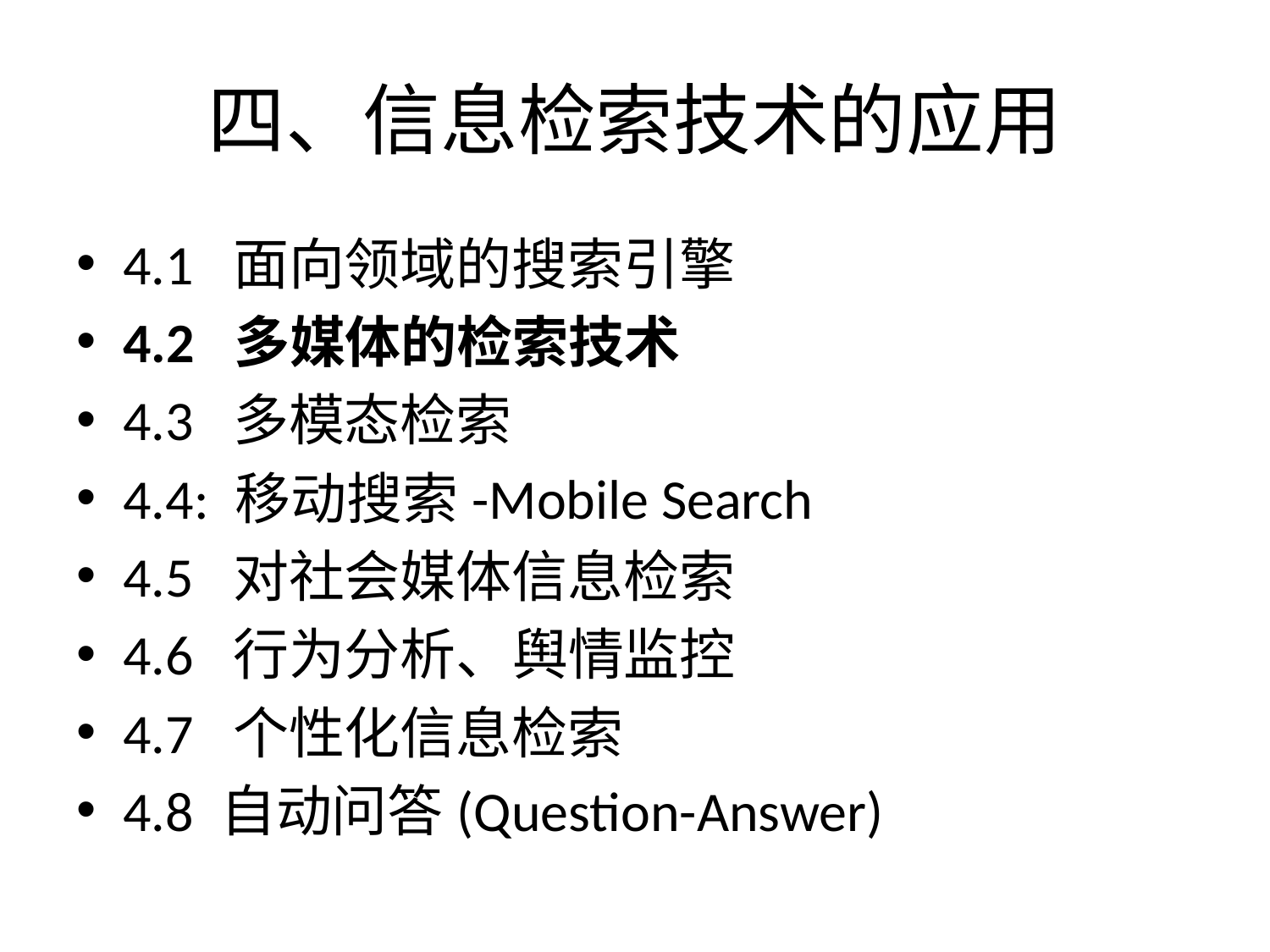

# 四、信息检索技术的应用
4.1  面向领域的搜索引擎
4.2  多媒体的检索技术
4.3  多模态检索
4.4: 移动搜索-Mobile Search
4.5  对社会媒体信息检索
4.6  行为分析、舆情监控
4.7  个性化信息检索
4.8 自动问答(Question-Answer)